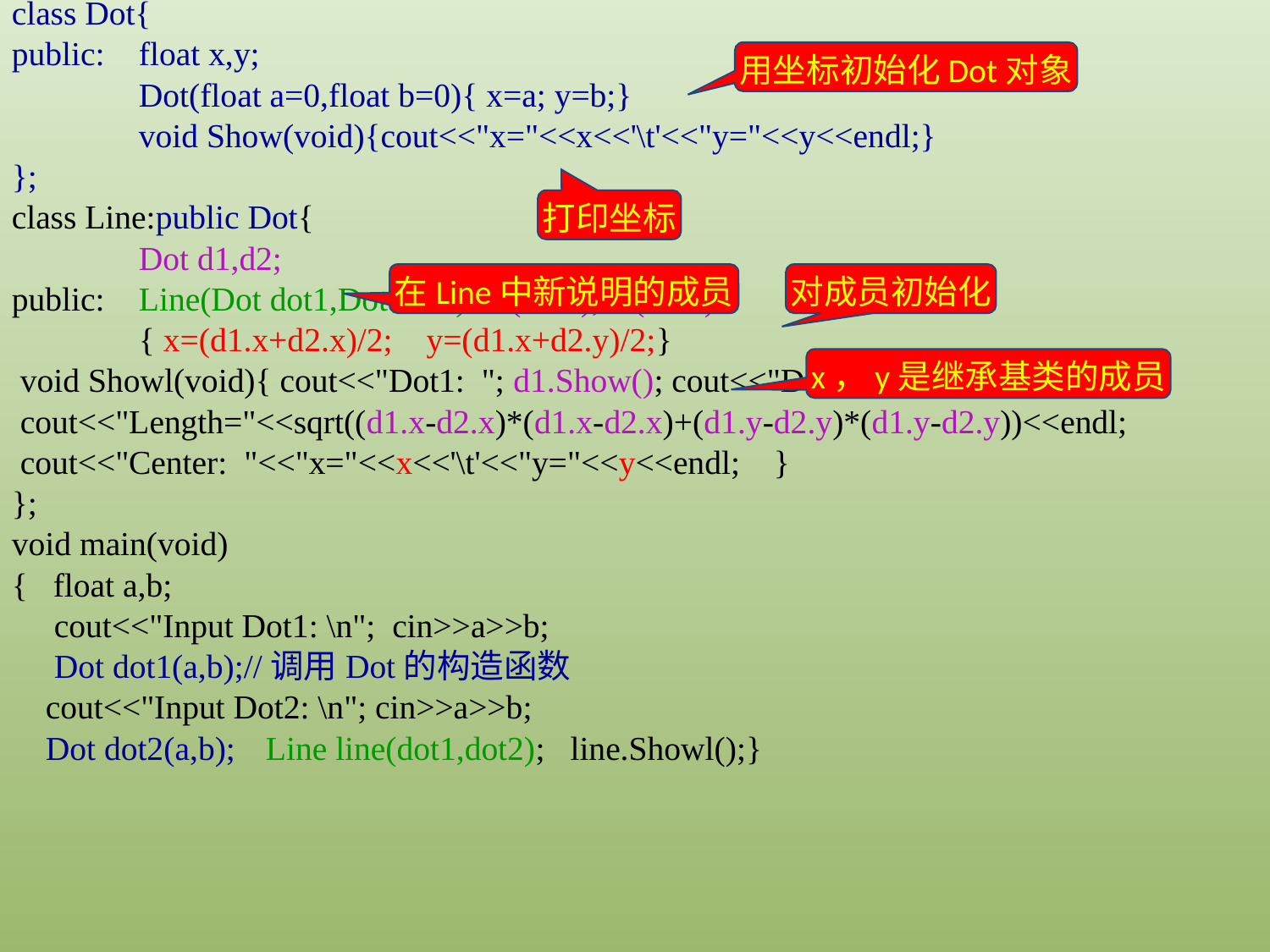

class Dot{
public:	float x,y;
	Dot(float a=0,float b=0){ x=a; y=b;}
	void Show(void){cout<<"x="<<x<<'\t'<<"y="<<y<<endl;}
};
class Line:public Dot{
	Dot d1,d2;
public:	Line(Dot dot1,Dot dot2):d1(dot1),d2(dot2)
	{ x=(d1.x+d2.x)/2;    y=(d1.x+d2.y)/2;}
 void Showl(void){ cout<<"Dot1:  "; d1.Show(); cout<<"Dot2:  "; d2.Show();
 cout<<"Length="<<sqrt((d1.x-d2.x)*(d1.x-d2.x)+(d1.y-d2.y)*(d1.y-d2.y))<<endl;
 cout<<"Center:  "<<"x="<<x<<'\t'<<"y="<<y<<endl;	}
};
void main(void)
{   float a,b;
     cout<<"Input Dot1: \n";  cin>>a>>b;
     Dot dot1(a,b);//调用Dot的构造函数
    cout<<"Input Dot2: \n"; cin>>a>>b;
    Dot dot2(a,b);  	Line line(dot1,dot2);   line.Showl();}
用坐标初始化Dot对象
打印坐标
在Line中新说明的成员
对成员初始化
x，y是继承基类的成员
750